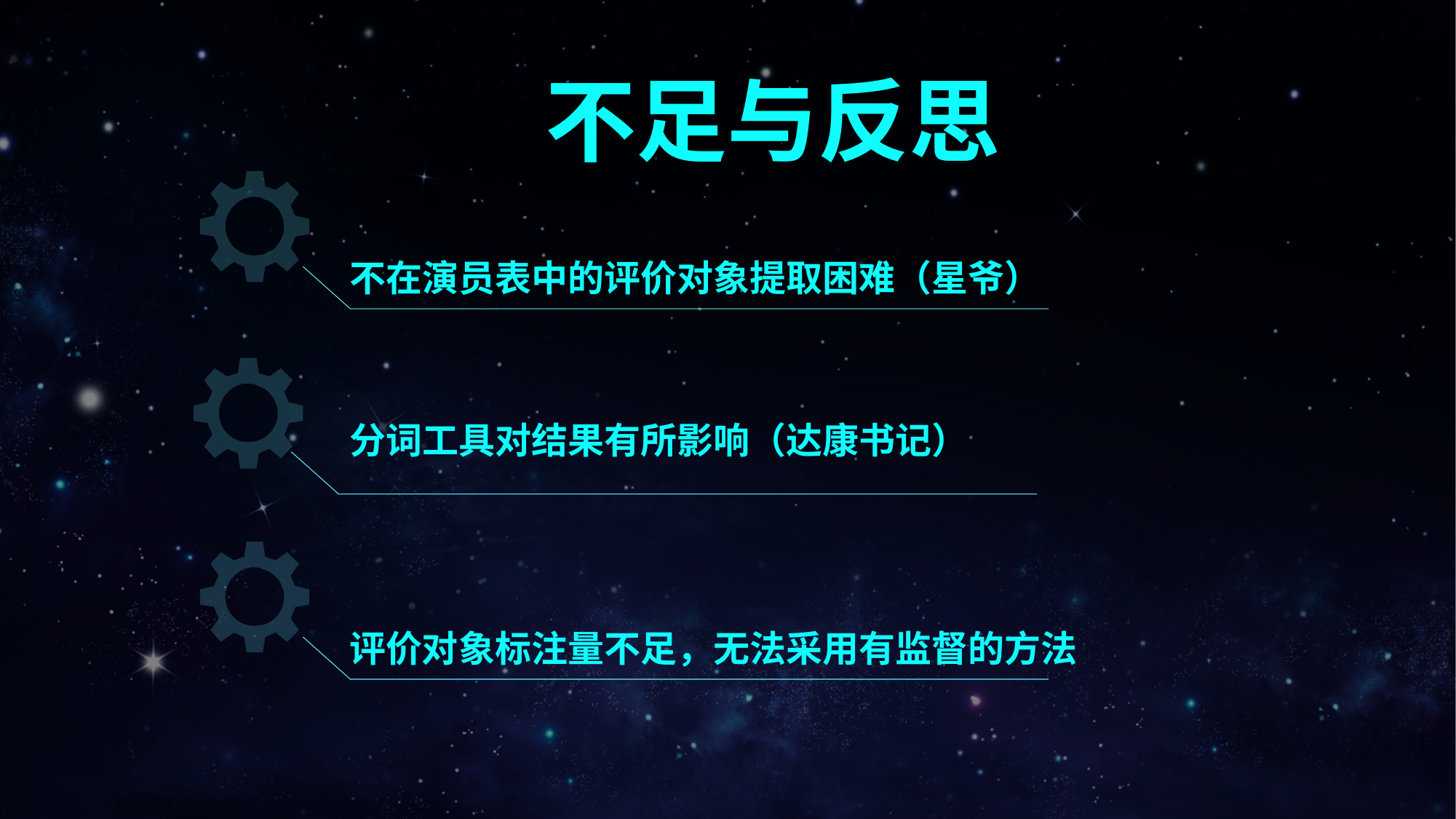

不足与反思

不在演员表中的评价对象提取困难（星爷）

分词工具对结果有所影响（达康书记）

评价对象标注量不足，无法采用有监督的方法